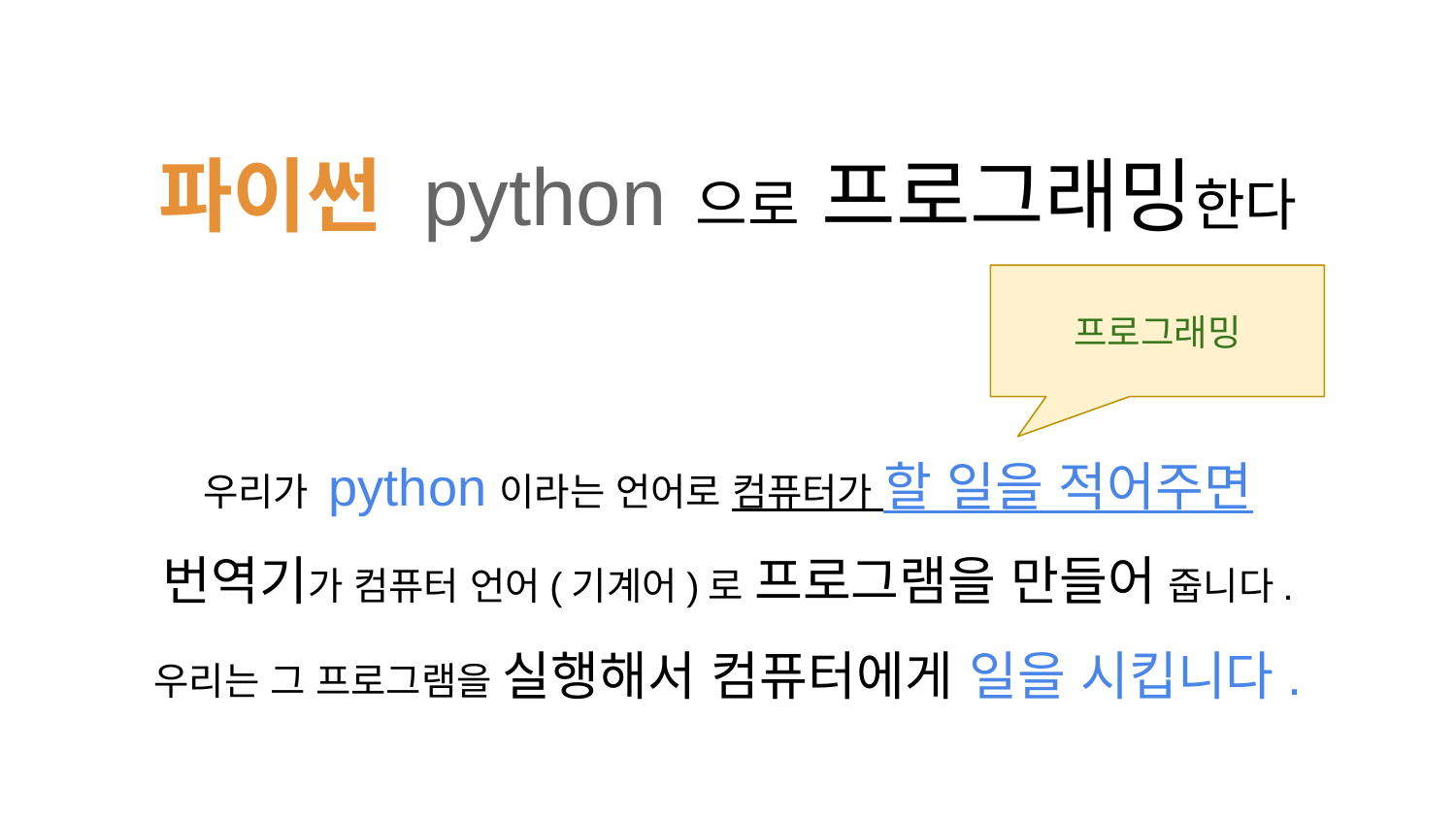

# 파이썬 python 으로 프로그래밍한다
프로그래밍
우리가 python이라는 언어로 컴퓨터가 할 일을 적어주면
번역기가 컴퓨터 언어(기계어)로 프로그램을 만들어 줍니다.
우리는 그 프로그램을 실행해서 컴퓨터에게 일을 시킵니다.